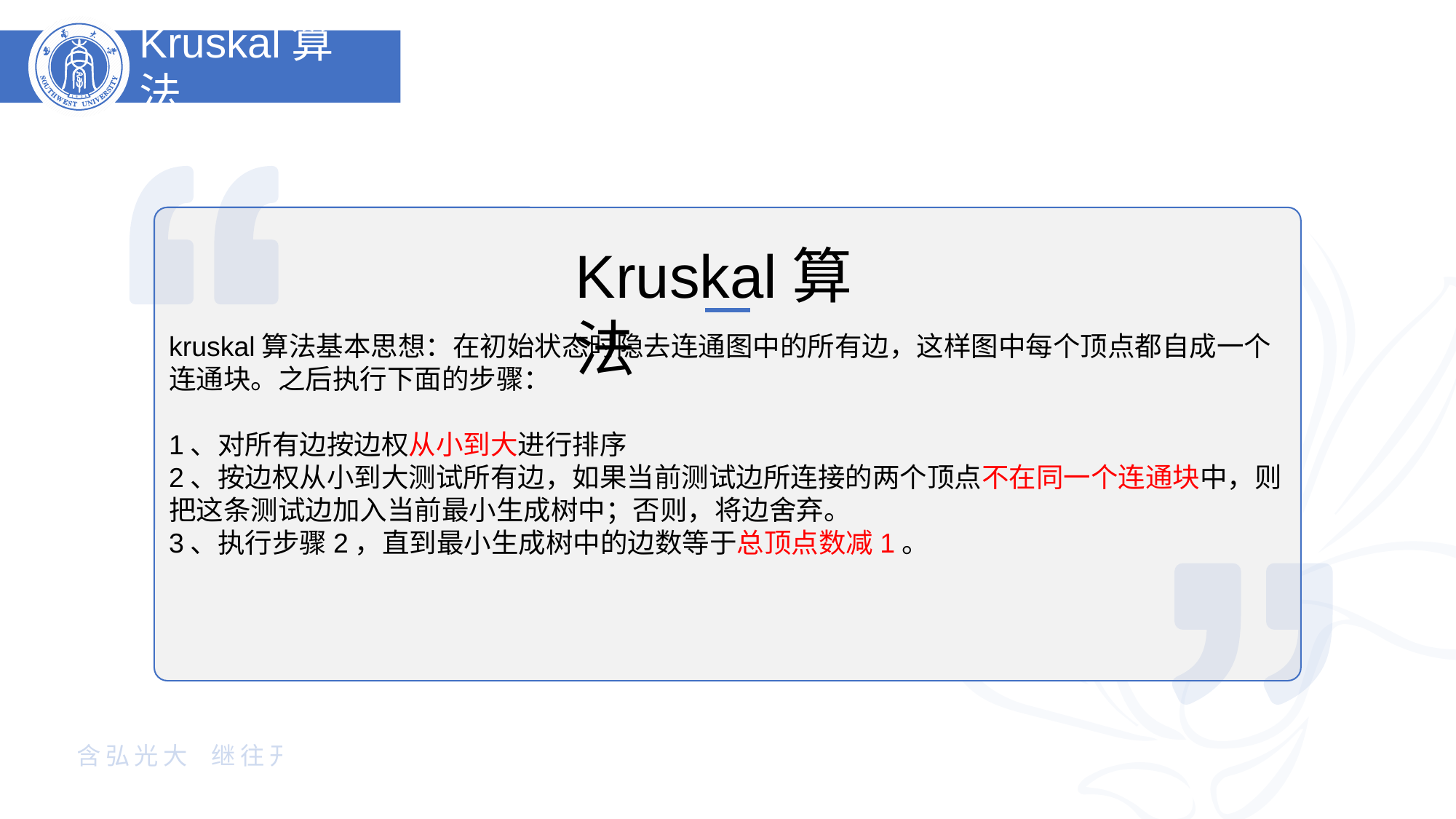

Kruskal算法

kruskal算法基本思想：在初始状态时隐去连通图中的所有边，这样图中每个顶点都自成一个连通块。之后执行下面的步骤：

1、对所有边按边权从小到大进行排序
2、按边权从小到大测试所有边，如果当前测试边所连接的两个顶点不在同一个连通块中，则把这条测试边加入当前最小生成树中；否则，将边舍弃。
3、执行步骤2，直到最小生成树中的边数等于总顶点数减1。
Kruskal算法